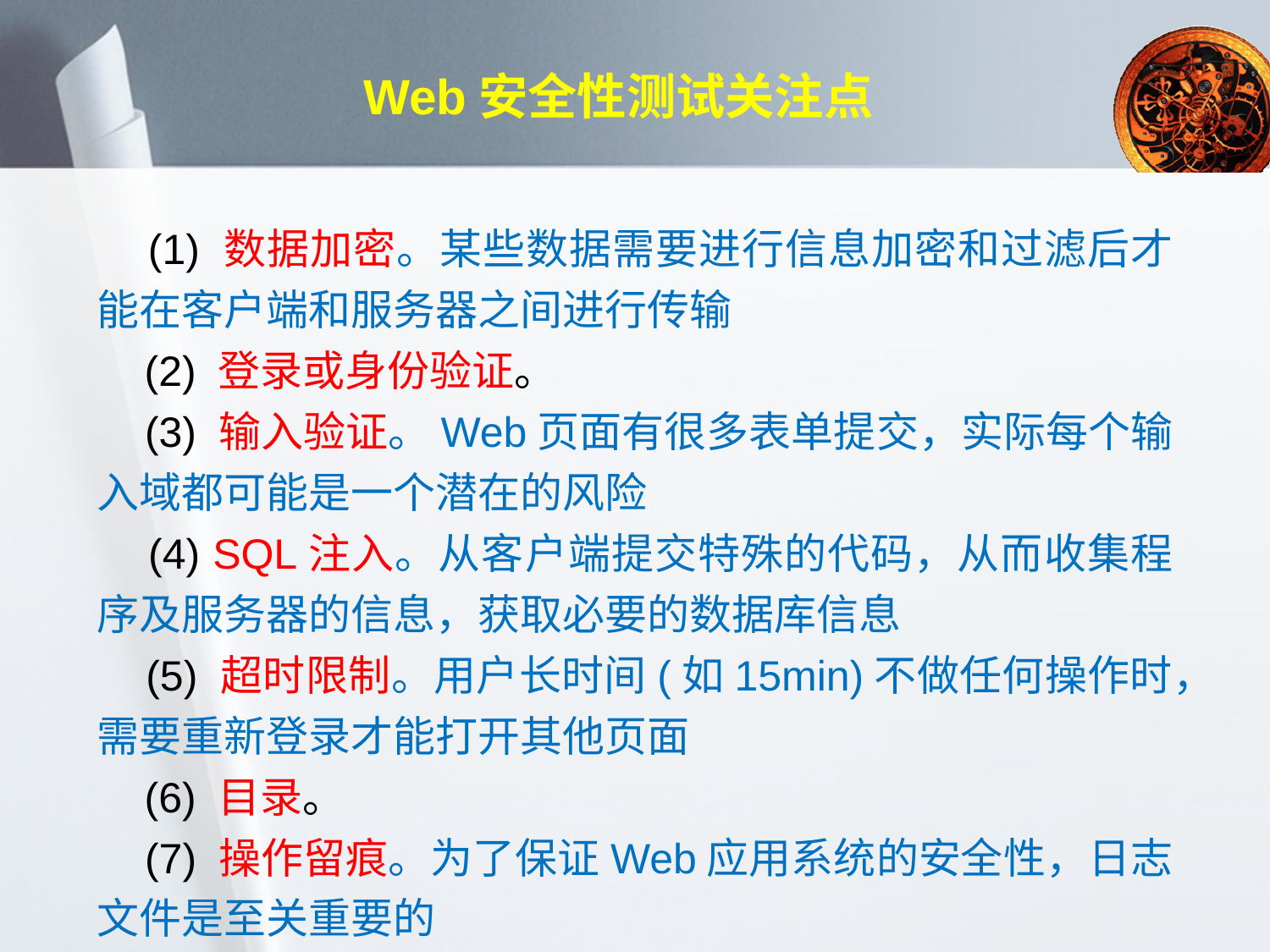

# Web安全性测试关注点
    (1) 数据加密。某些数据需要进行信息加密和过滤后才能在客户端和服务器之间进行传输
    (2) 登录或身份验证。
    (3) 输入验证。Web页面有很多表单提交，实际每个输入域都可能是一个潜在的风险
    (4) SQL注入。从客户端提交特殊的代码，从而收集程序及服务器的信息，获取必要的数据库信息
    (5) 超时限制。用户长时间(如15min)不做任何操作时，需要重新登录才能打开其他页面
    (6) 目录。
    (7) 操作留痕。为了保证Web应用系统的安全性，日志文件是至关重要的
129